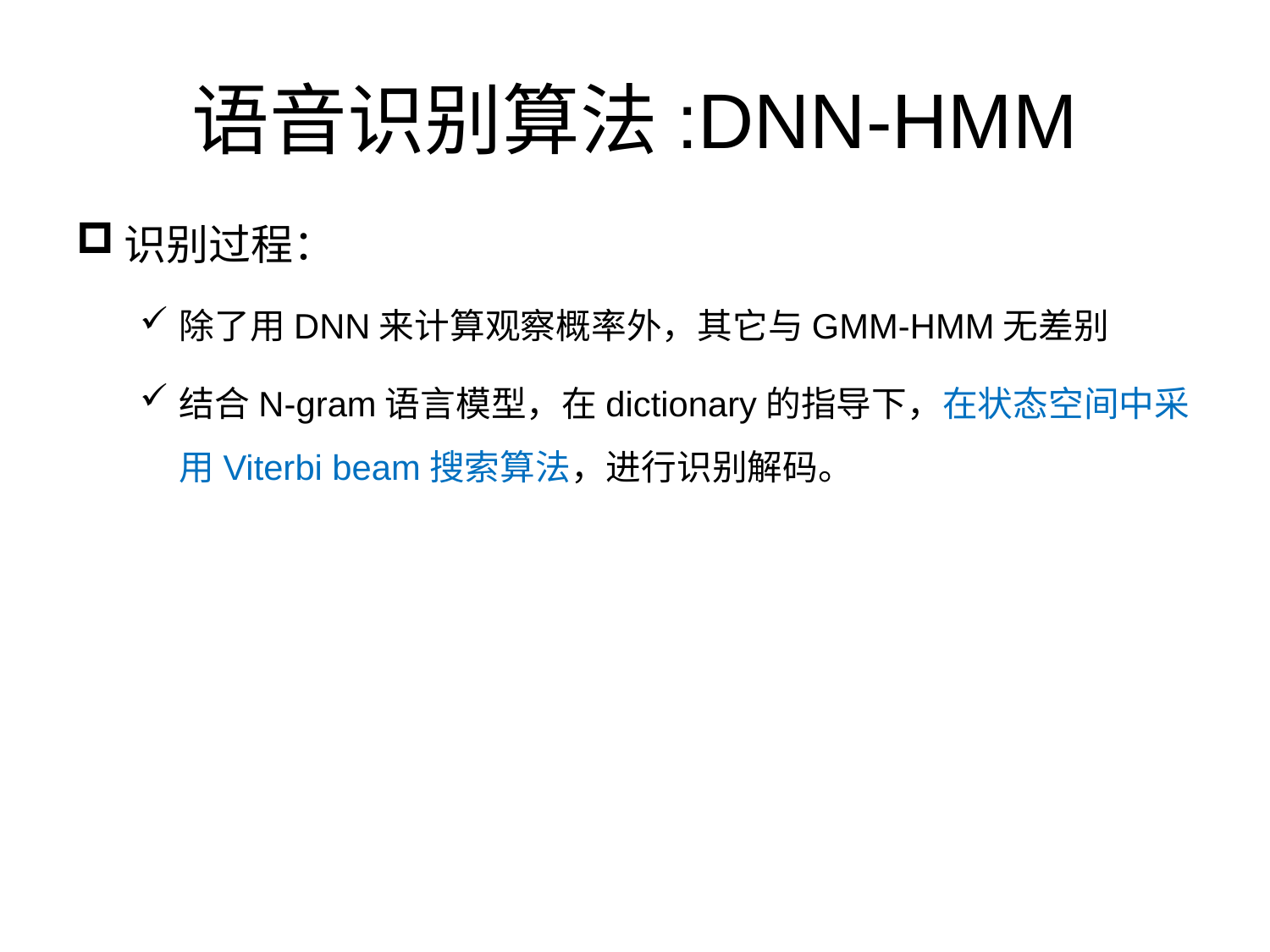

# 语音识别算法:DNN-HMM
识别过程：
除了用DNN来计算观察概率外，其它与GMM-HMM无差别
结合N-gram语言模型，在dictionary的指导下，在状态空间中采用Viterbi beam搜索算法，进行识别解码。